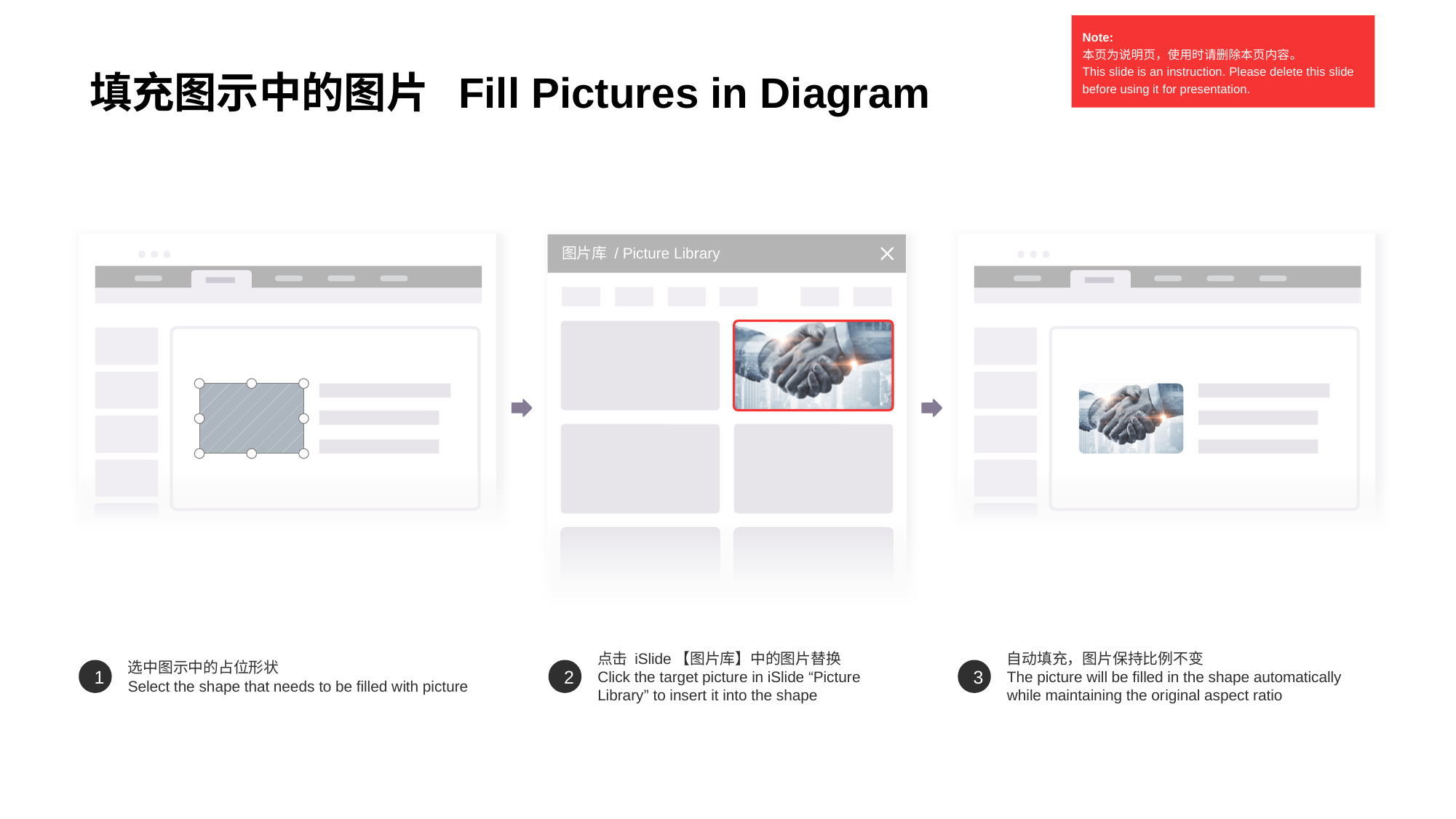

填充图示中的图 片  Fill Pictures in Diagram
Note:
本页为说明页，使用时请删除本页内容 。
This slide is an instruction. Please delete this slide before using it for presentation.

图片库 / Picture Lib rary

点击 iSlide【图片库】中的图片替换
Click the target picture in iSlide “Picture Library” to insert  it into the shape
自动填充，图片保持比例不变
The picture will be filled in the shape automatically while maintaining the or iginal aspect ratio
选中图示中的占位形状
Select the shape that needs to be filled w ith picture
1
2
3